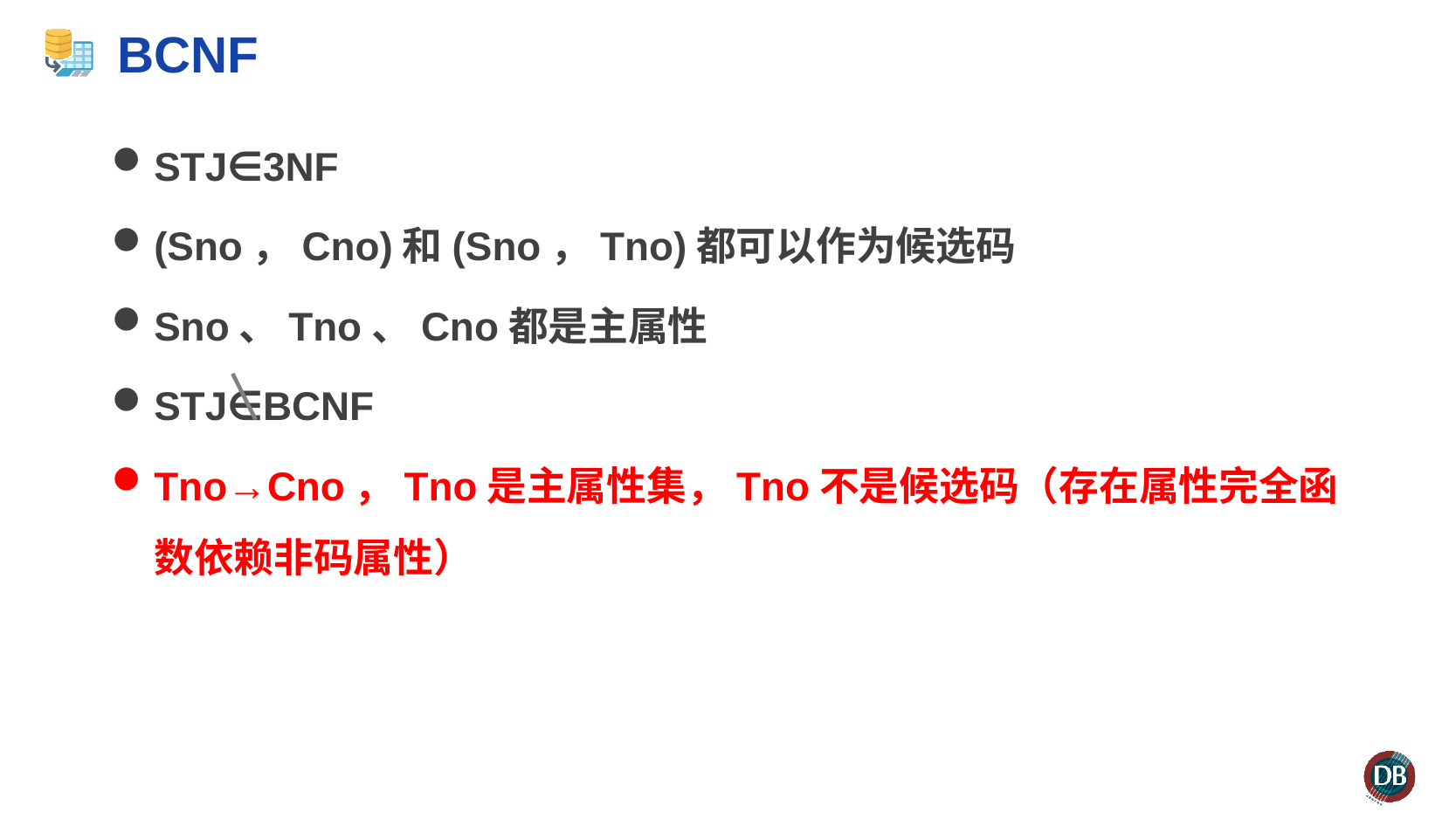

# BCNF
STJ∈3NF
(Sno，Cno)和(Sno，Tno)都可以作为候选码
Sno、Tno、Cno都是主属性
STJ∈BCNF
Tno→Cno，Tno是主属性集，Tno不是候选码（存在属性完全函数依赖非码属性）